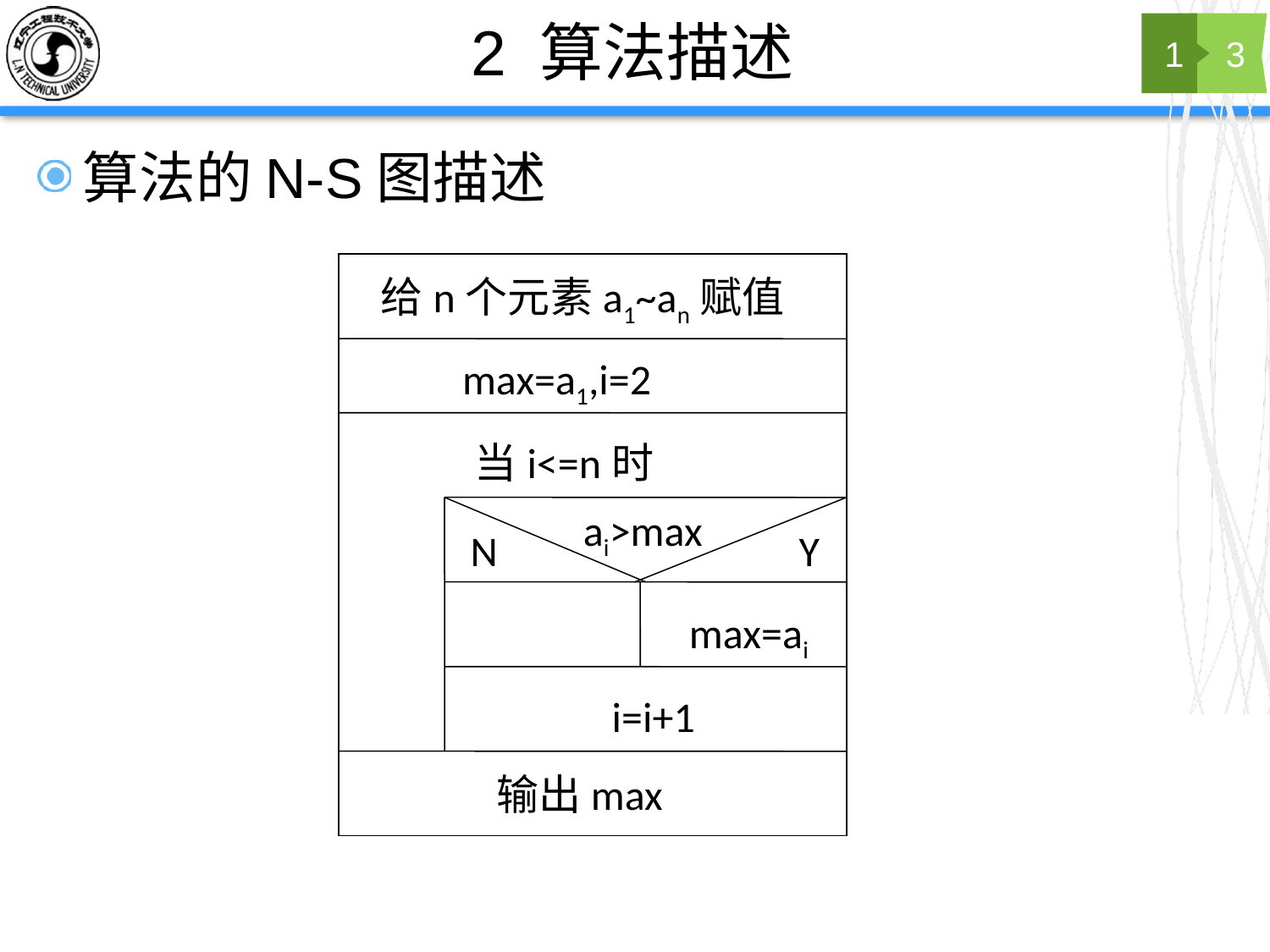

# 2 算法描述
1
3
算法的N-S图描述

给n个元素a1~an赋值

max=a1,i=2

当i<=n时

ai>max

N
Y

max=ai

i=i+1

输出max